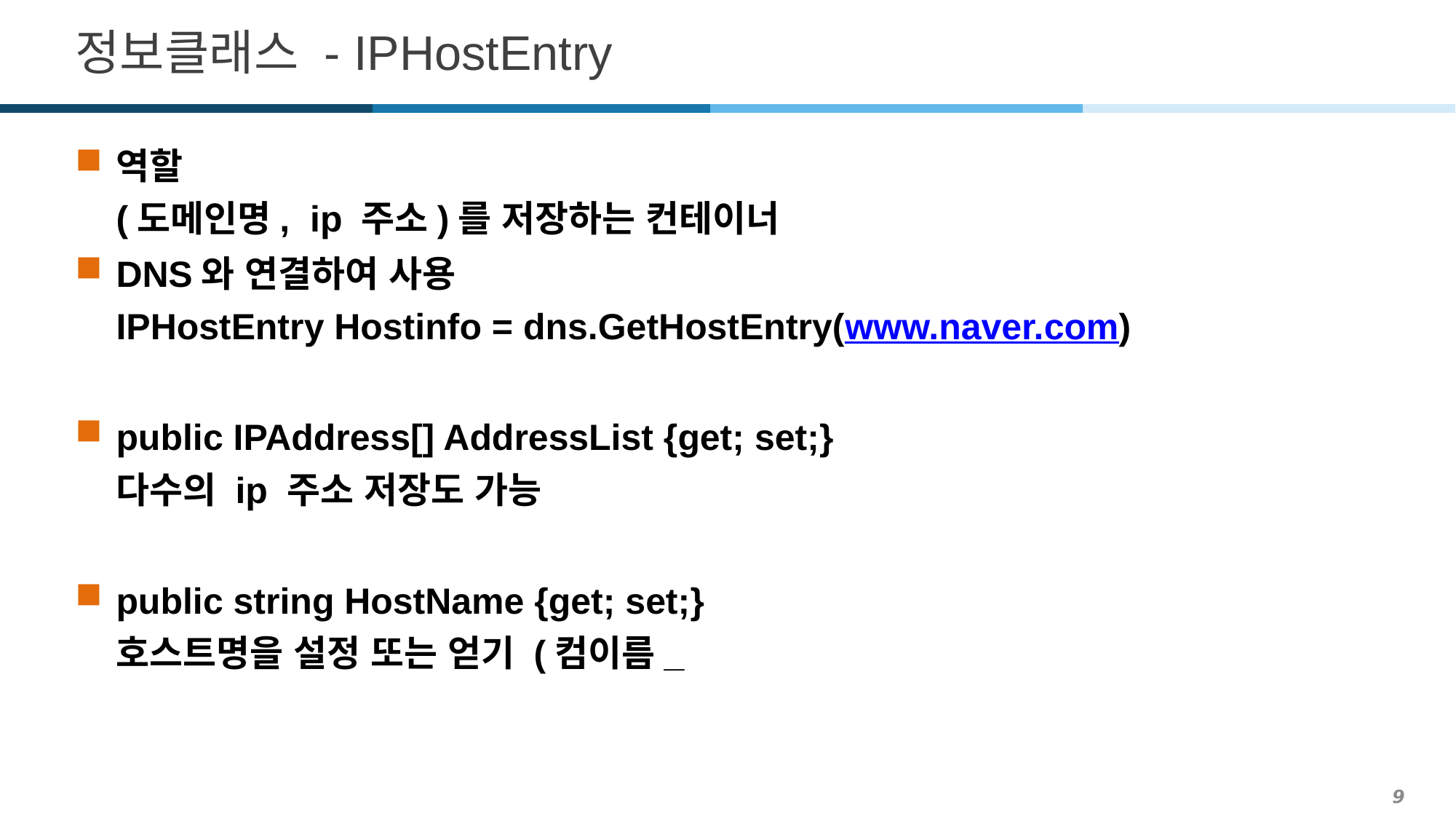

# 정보클래스 - IPHostEntry
역할
(도메인명,  ip 주소)를 저장하는 컨테이너
DNS와 연결하여 사용
IPHostEntry Hostinfo = dns.GetHostEntry(www.naver.com)

public IPAddress[] AddressList {get; set;}
다수의 ip 주소 저장도 가능

public string HostName {get; set;}
호스트명을 설정 또는 얻기 (컴이름_